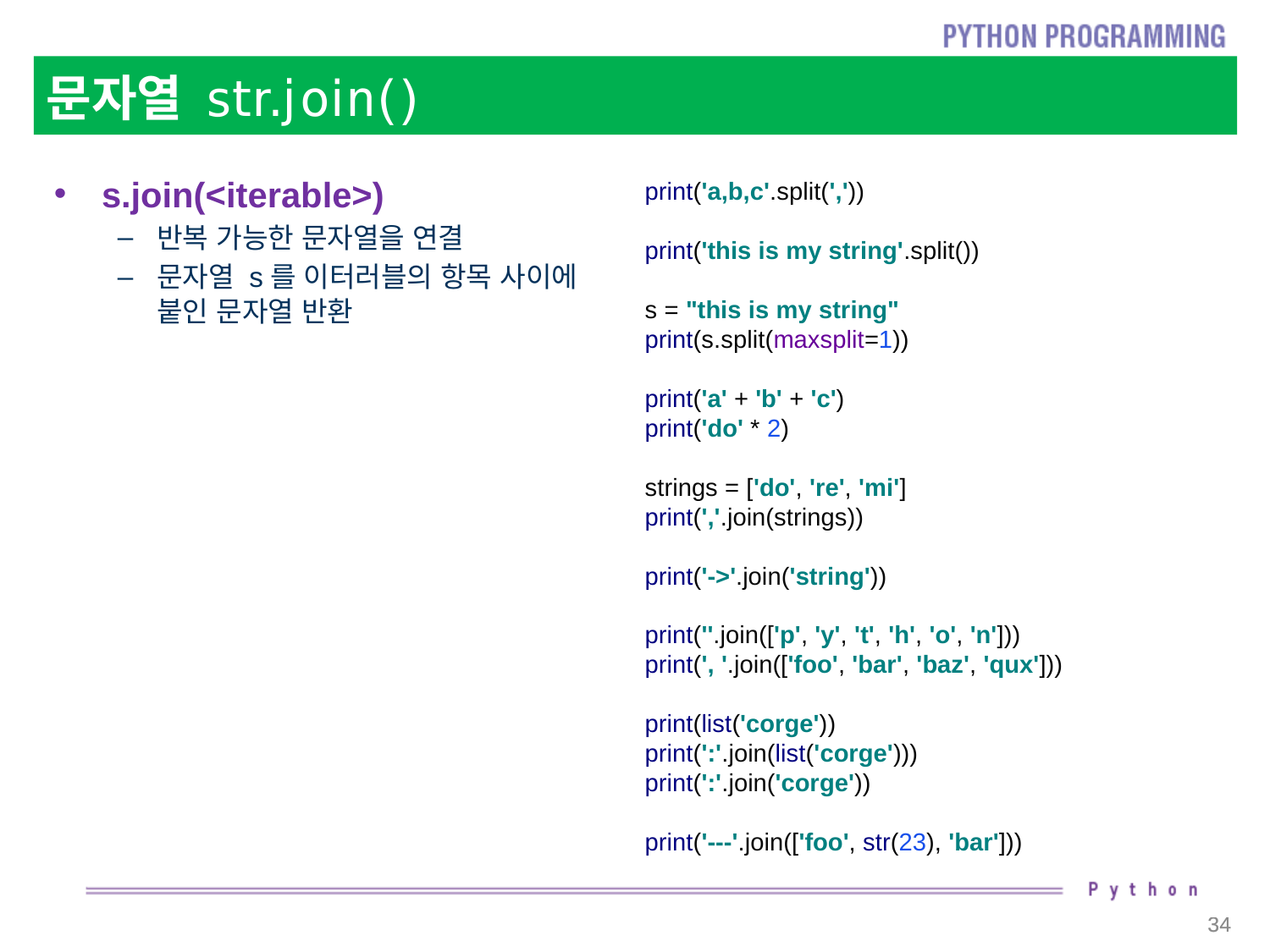

# 문자열 str.join()
print('a,b,c'.split(','))
print('this is my string'.split())
s = "this is my string"
print(s.split(maxsplit=1))
print('a' + 'b' + 'c')
print('do' * 2)
strings = ['do', 're', 'mi']
print(','.join(strings))
print('->'.join('string'))
print(''.join(['p', 'y', 't', 'h', 'o', 'n']))
print(', '.join(['foo', 'bar', 'baz', 'qux']))
print(list('corge'))
print(':'.join(list('corge')))
print(':'.join('corge'))
print('---'.join(['foo', str(23), 'bar']))
s.join(<iterable>)
반복 가능한 문자열을 연결
문자열 s를 이터러블의 항목 사이에 붙인 문자열 반환

34